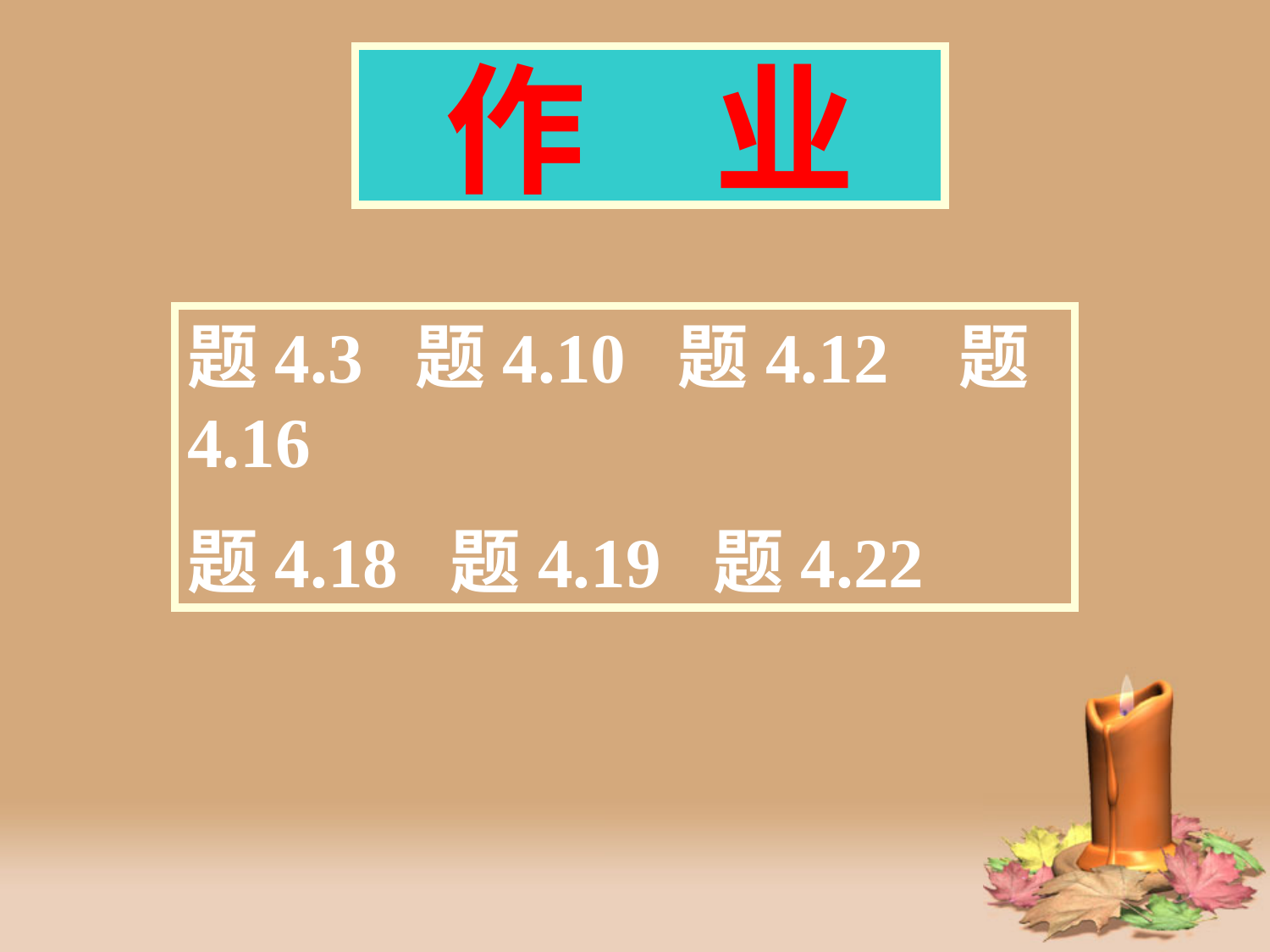

# 作    业
题4.3  题4.10  题4.12   题4.16
题4.18  题4.19  题4.22